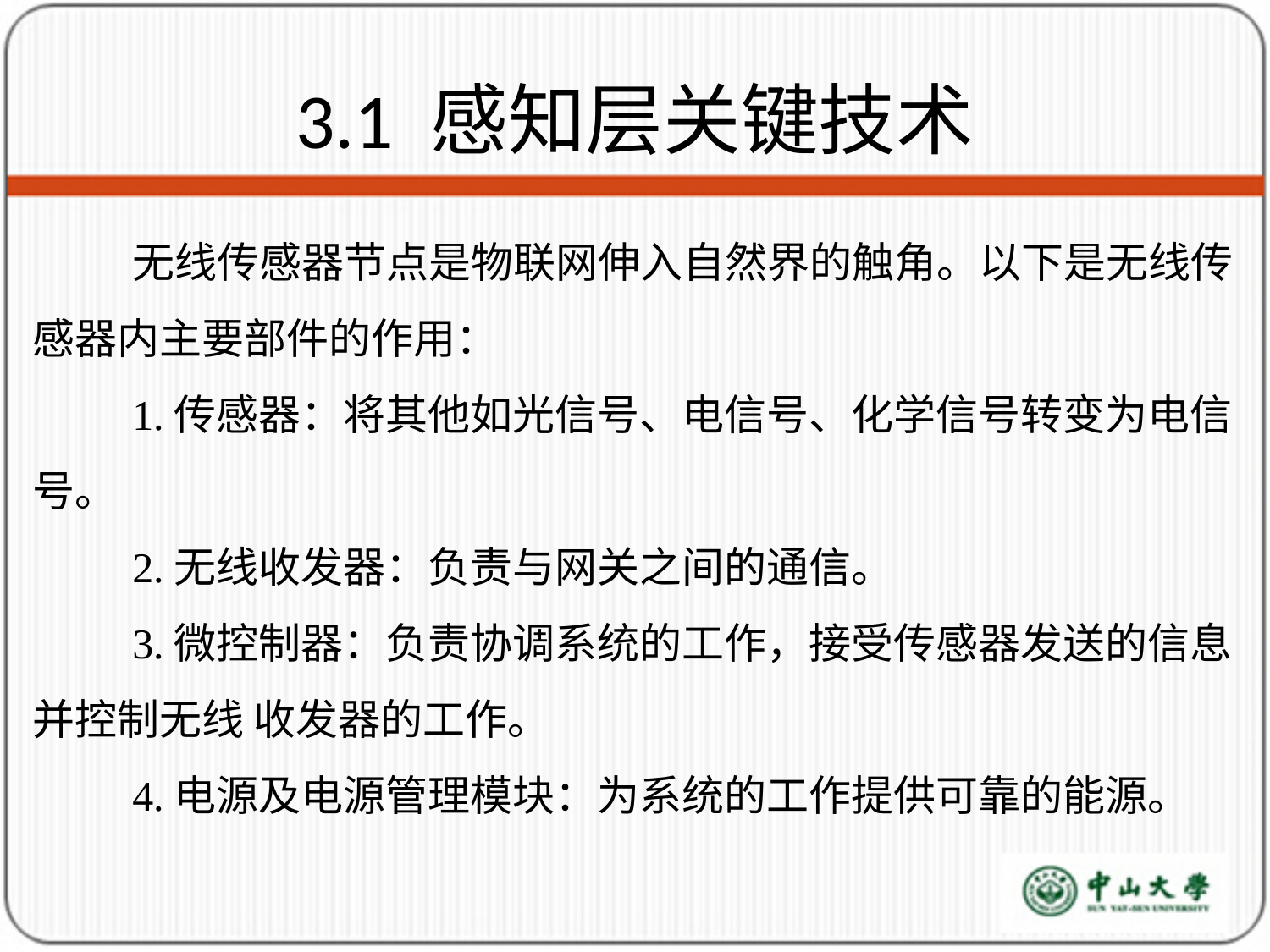

# 3.1 感知层关键技术
无线传感器节点是物联网伸入自然界的触角。以下是无线传感器内主要部件的作用：
1.传感器：将其他如光信号、电信号、化学信号转变为电信号。
2.无线收发器：负责与网关之间的通信。
3.微控制器：负责协调系统的工作，接受传感器发送的信息 并控制无线 收发器的工作。
4.电源及电源管理模块：为系统的工作提供可靠的能源。